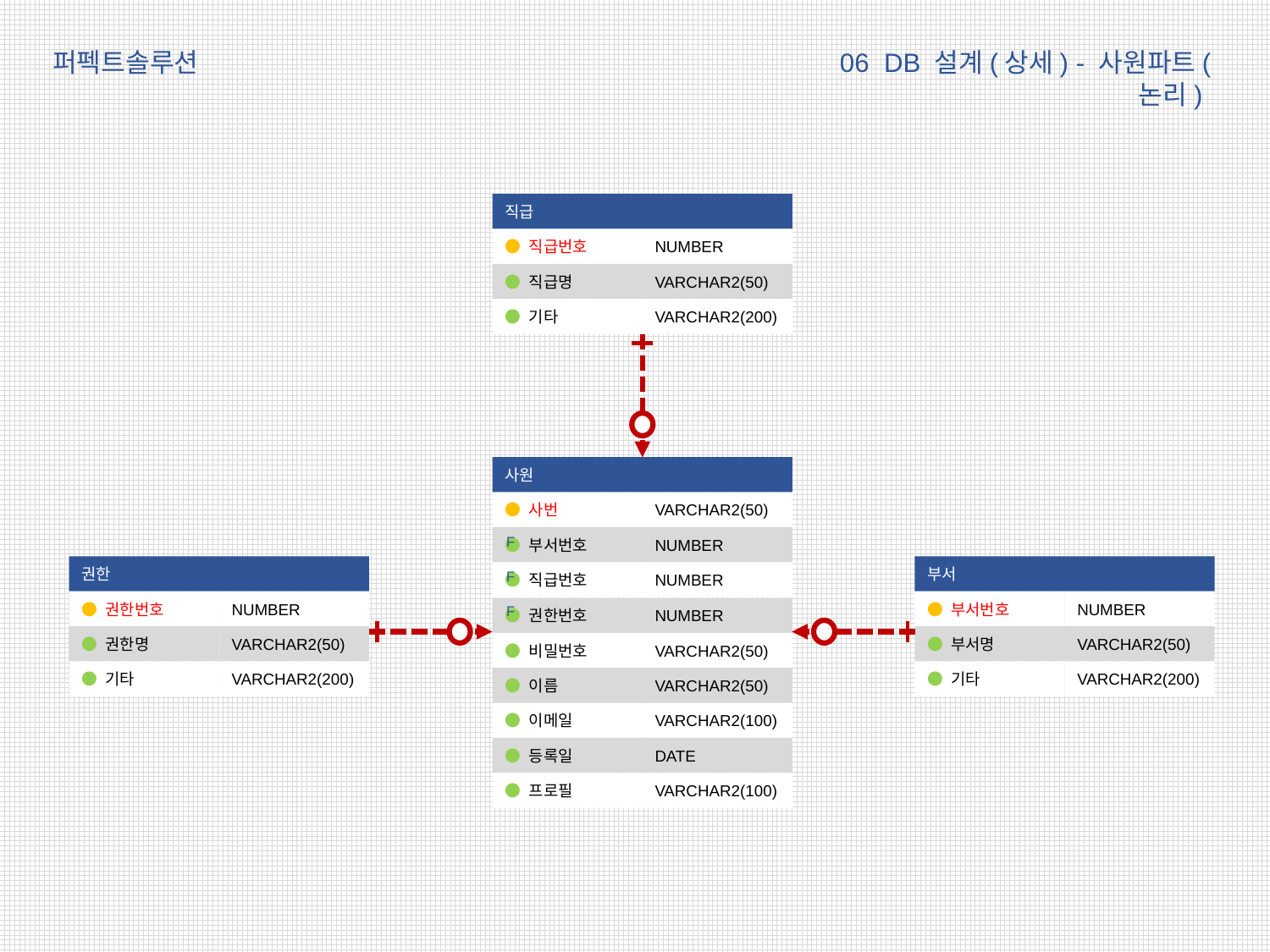

06  DB 설계(상세) - 사원파트(논리)
퍼펙트솔루션
직급
NUMBER
● 직급번호
● 직급명
VARCHAR2(50)
● 기타
VARCHAR2(200)

사원
VARCHAR2(50)
● 사번
F
● 부서번호
NUMBER
권한
부서
F
● 직급번호
NUMBER
NUMBER
NUMBER
● 권한번호
● 부서번호
F
● 권한번호
NUMBER

● 권한명
VARCHAR2(50)
● 부서명
VARCHAR2(50)
● 비밀번호
VARCHAR2(50)
● 기타
VARCHAR2(200)
● 기타
VARCHAR2(200)
● 이름
VARCHAR2(50)
● 이메일
VARCHAR2(100)
● 등록일
DATE
● 프로필
VARCHAR2(100)